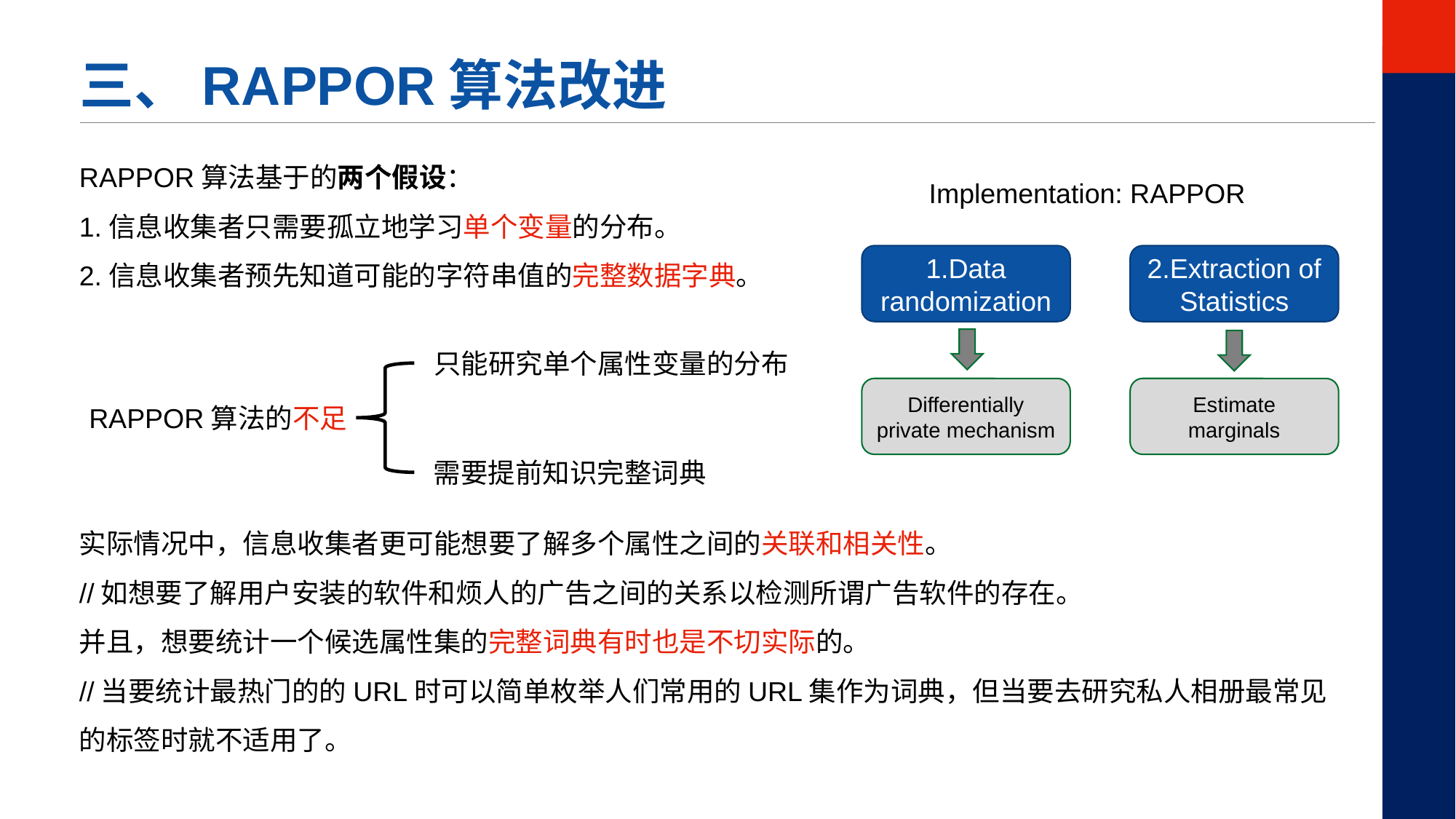

三、RAPPOR算法改进
RAPPOR算法基于的两个假设：
1.信息收集者只需要孤立地学习单个变量的分布。
2.信息收集者预先知道可能的字符串值的完整数据字典。
Implementation: RAPPOR
2.Extraction of Statistics
1.Data randomization

只能研究单个属性变量的分布

Estimate marginals
Differentially private mechanism
RAPPOR算法的不足
需要提前知识完整词典
实际情况中，信息收集者更可能想要了解多个属性之间的关联和相关性。
//如想要了解用户安装的软件和烦人的广告之间的关系以检测所谓广告软件的存在。
并且，想要统计一个候选属性集的完整词典有时也是不切实际的。
//当要统计最热门的的URL时可以简单枚举人们常用的URL集作为词典，但当要去研究私人相册最常见的标签时就不适用了。